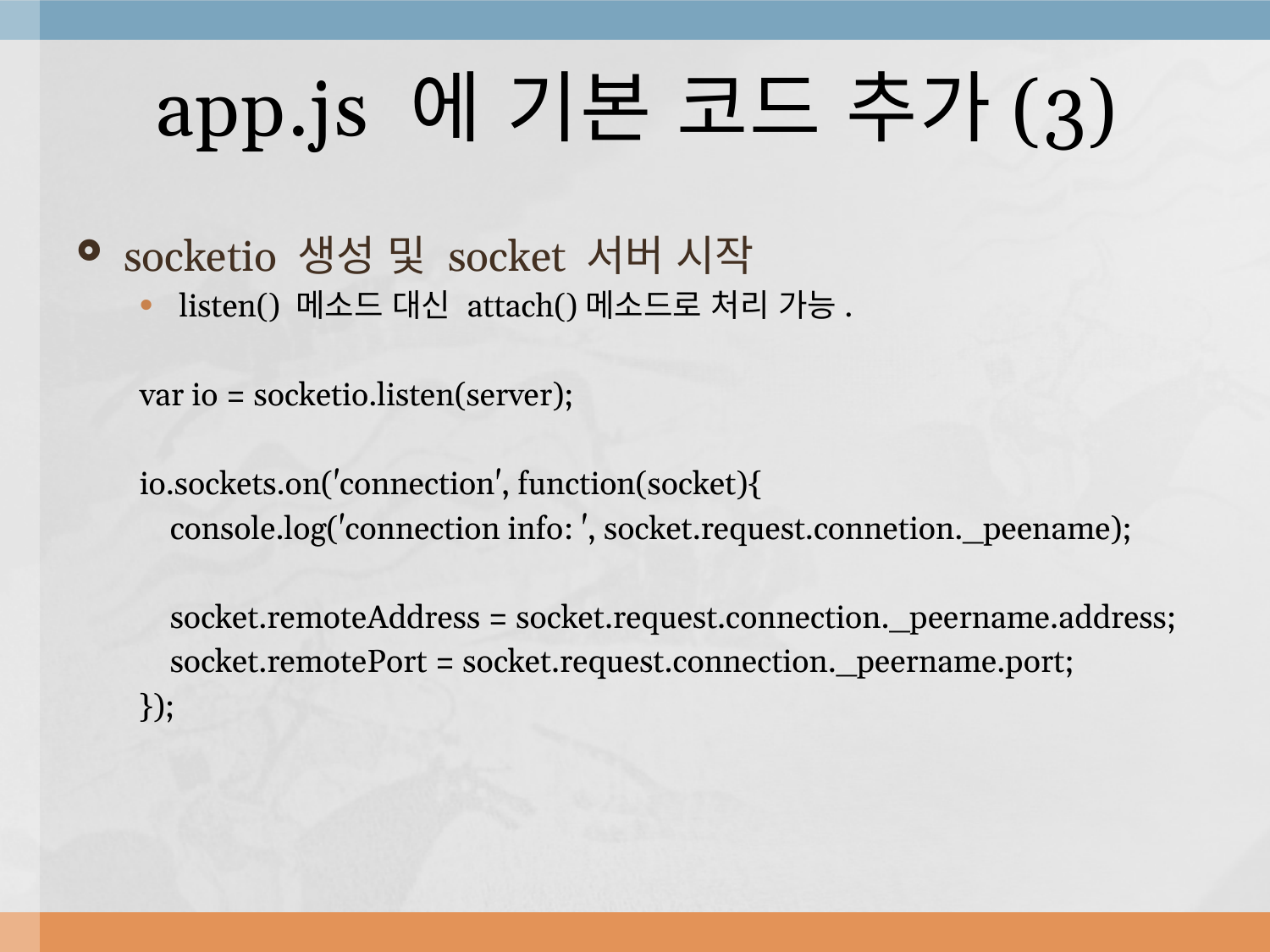

# app.js 에 기본 코드 추가(3)
socketio 생성 및 socket 서버 시작
listen() 메소드 대신 attach()메소드로 처리 가능.

var io = socketio.listen(server);

io.sockets.on('connection', function(socket){
    console.log('connection info: ', socket.request.connetion._peename);

    socket.remoteAddress = socket.request.connection._peername.address;
    socket.remotePort = socket.request.connection._peername.port;
});